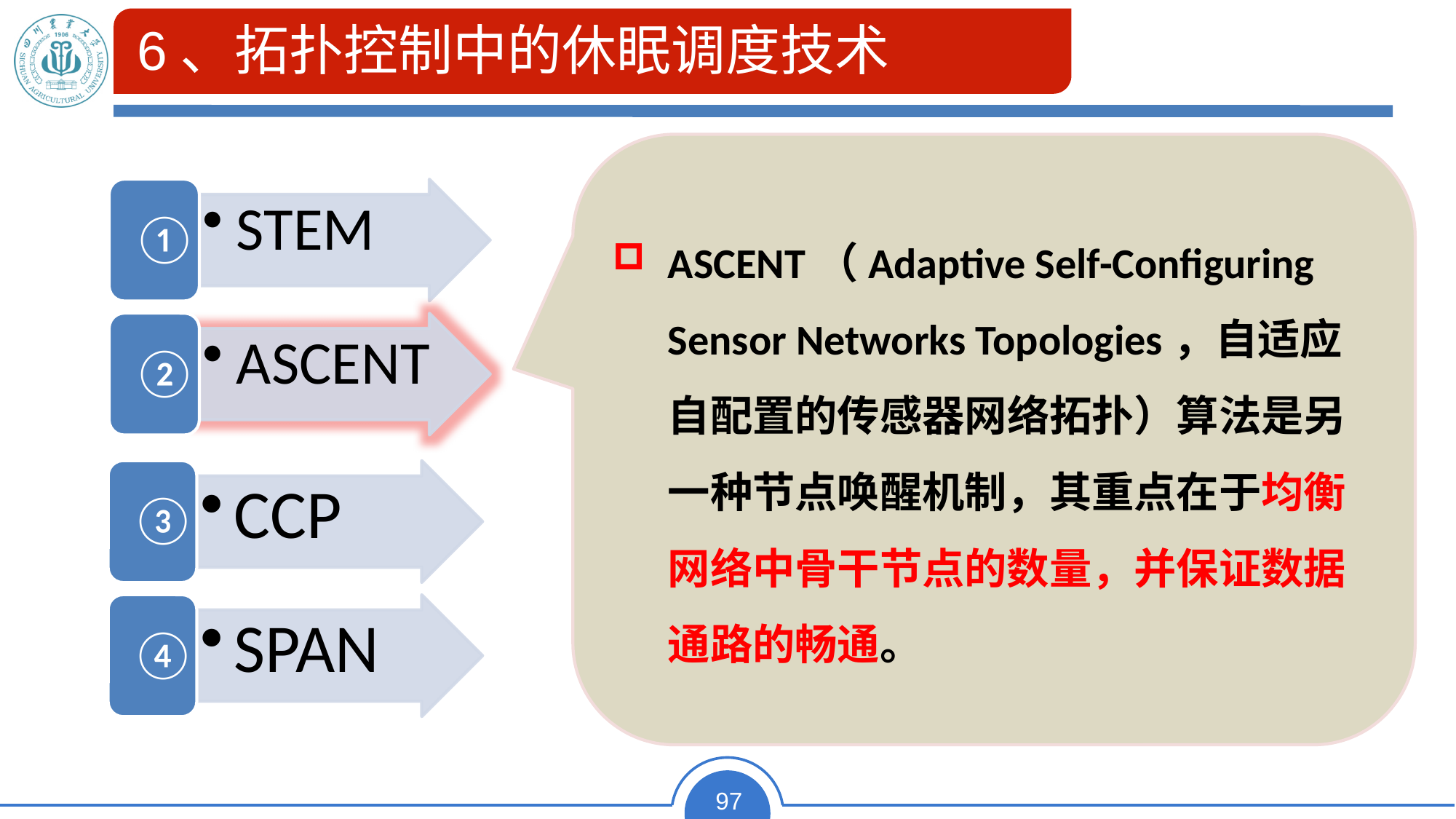

# 6、拓扑控制中的休眠调度技术
ASCENT（Adaptive Self-Configuring Sensor Networks Topologies，自适应自配置的传感器网络拓扑）算法是另一种节点唤醒机制，其重点在于均衡网络中骨干节点的数量，并保证数据通路的畅通。
STEM
①
ASCENT
②
CCP
③
SPAN
④